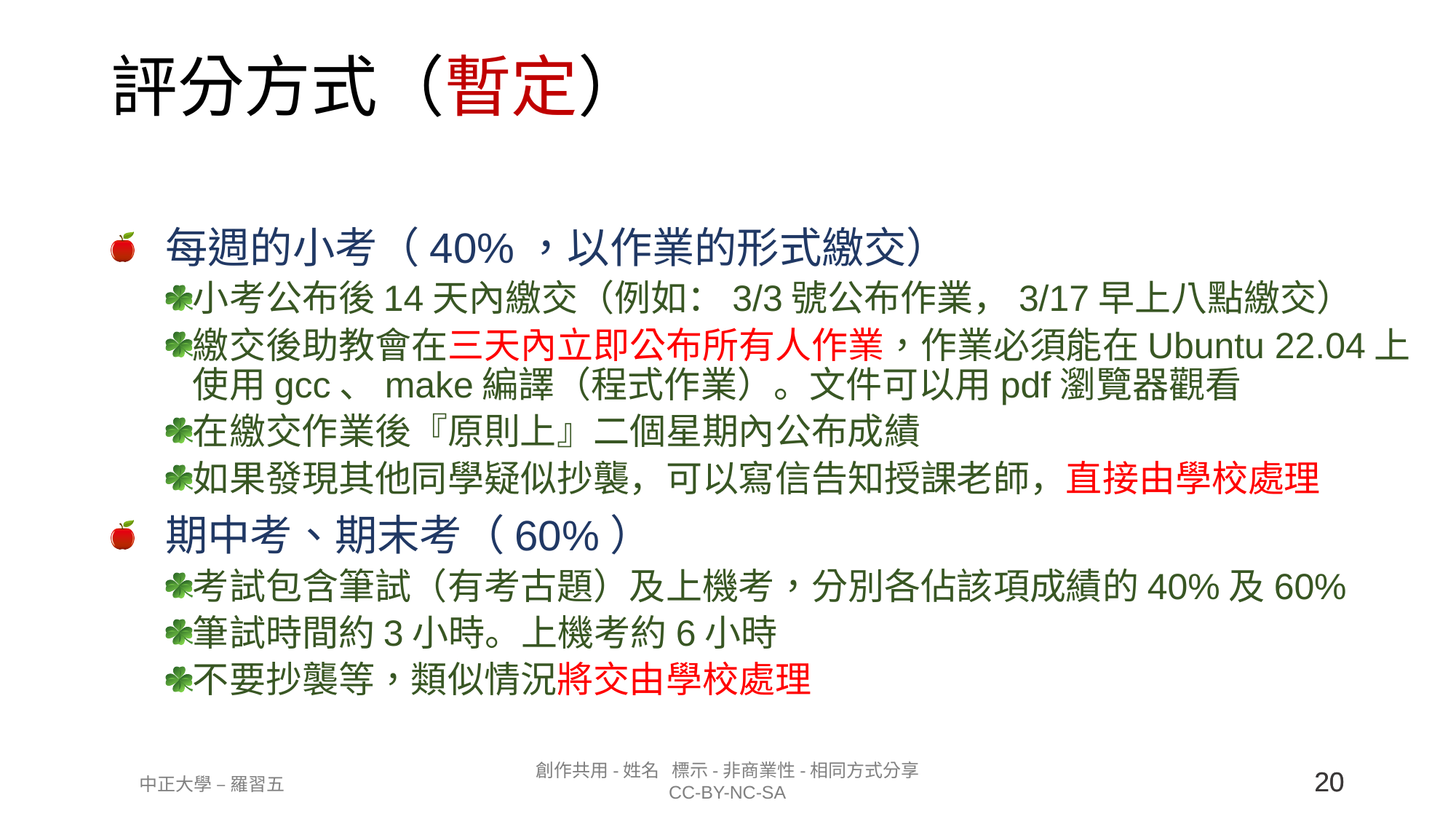

# 評分方式（暫定）
每週的小考（40%，以作業的形式繳交）
小考公布後14天內繳交（例如：3/3號公布作業，3/17早上八點繳交）
繳交後助教會在三天內立即公布所有人作業，作業必須能在Ubuntu 22.04上使用gcc、make編譯（程式作業）。文件可以用pdf瀏覽器觀看
在繳交作業後『原則上』二個星期內公布成績
如果發現其他同學疑似抄襲，可以寫信告知授課老師，直接由學校處理
期中考、期末考（60%）
考試包含筆試（有考古題）及上機考，分別各佔該項成績的40%及60%
筆試時間約3小時。上機考約6小時
不要抄襲等，類似情況將交由學校處理